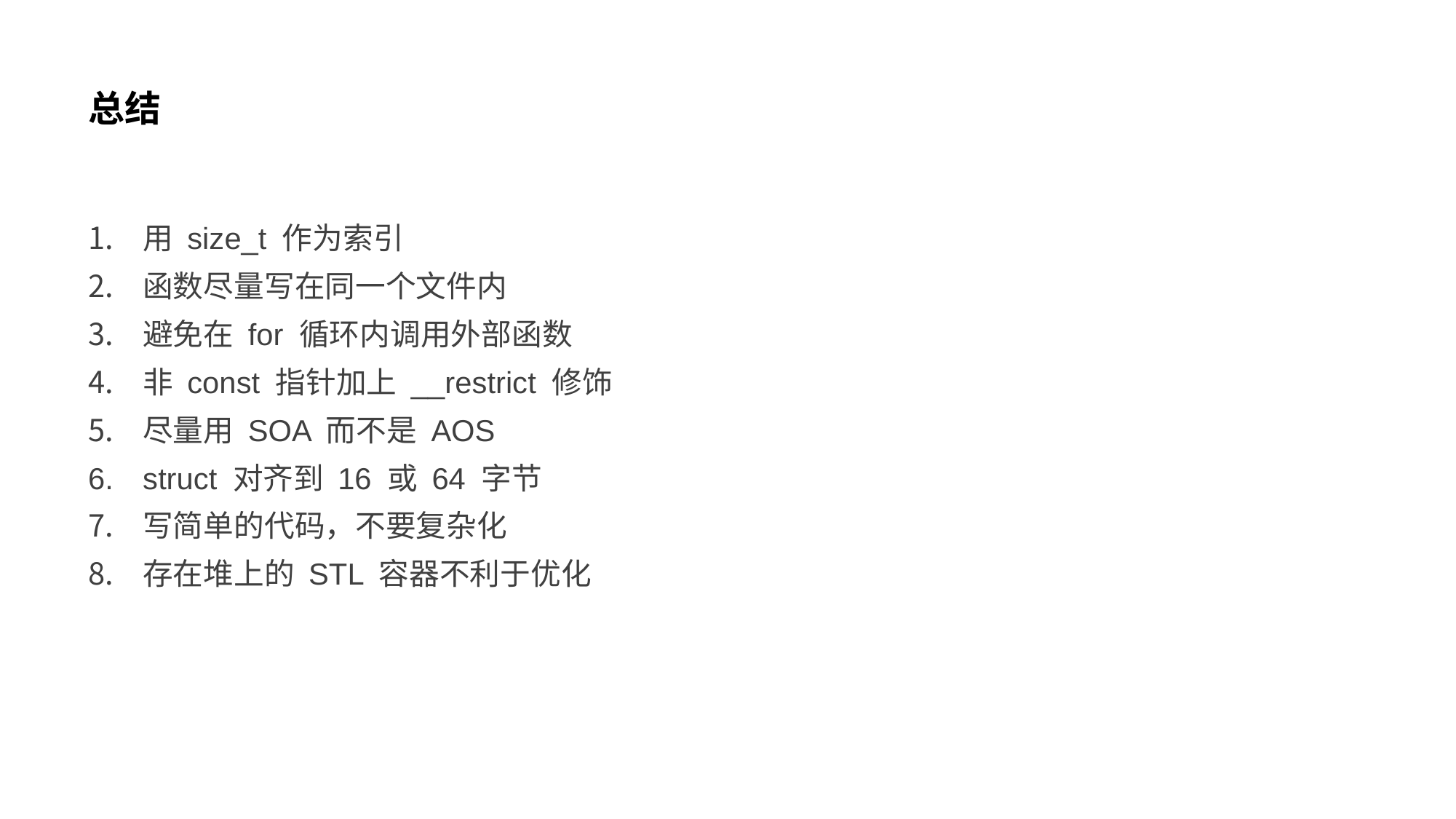

# 总结
用 size_t 作为索引
函数尽量写在同一个文件内
避免在 for 循环内调用外部函数
非 const 指针加上 __restrict 修饰
尽量用 SOA 而不是 AOS
struct 对齐到 16 或 64 字节
写简单的代码，不要复杂化
存在堆上的 STL 容器不利于优化